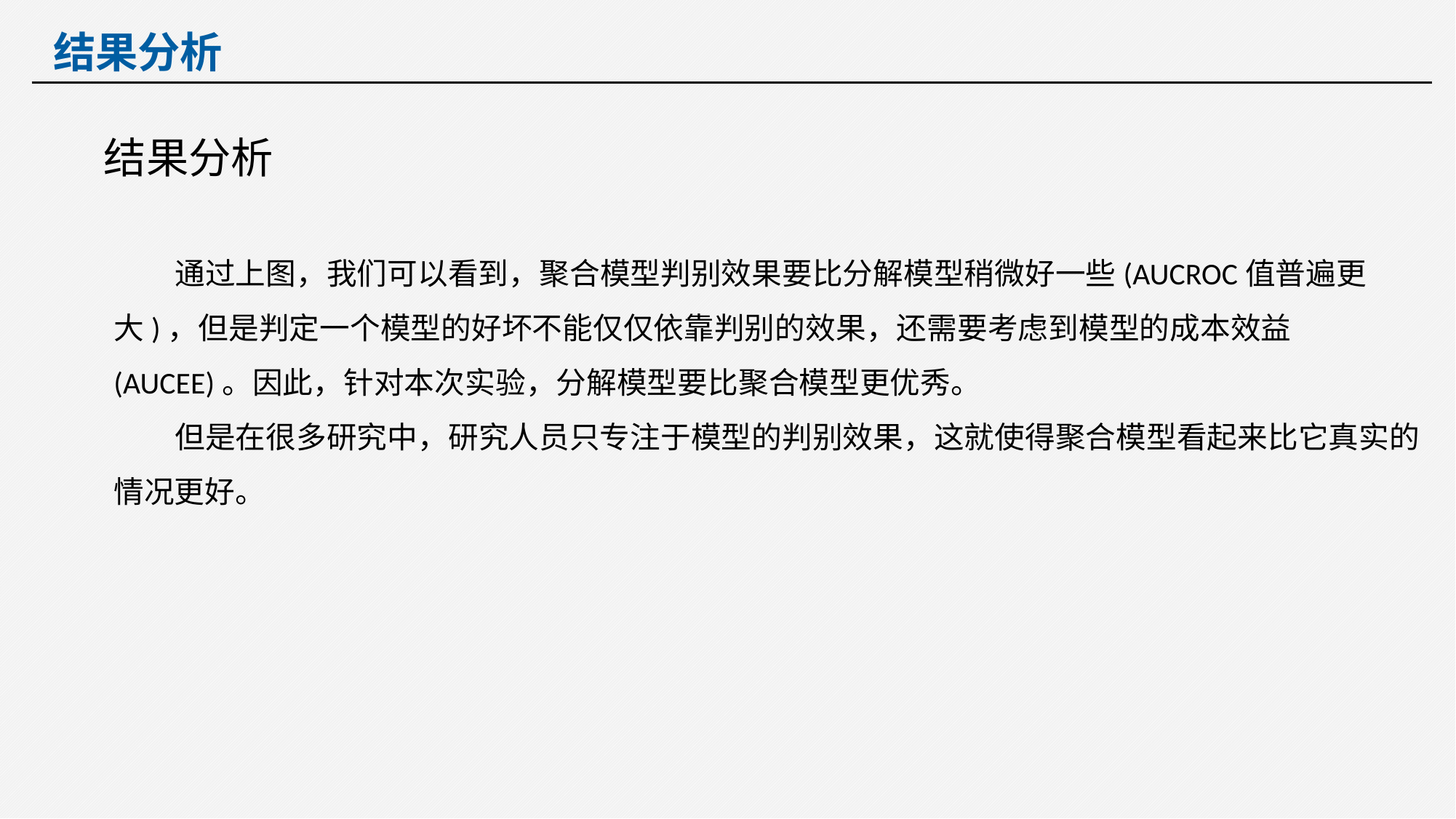

结果分析
结果分析
        通过上图，我们可以看到，聚合模型判别效果要比分解模型稍微好一些(AUCROC值普遍更大)，但是判定一个模型的好坏不能仅仅依靠判别的效果，还需要考虑到模型的成本效益(AUCEE)。因此，针对本次实验，分解模型要比聚合模型更优秀。
        但是在很多研究中，研究人员只专注于模型的判别效果，这就使得聚合模型看起来比它真实的情况更好。